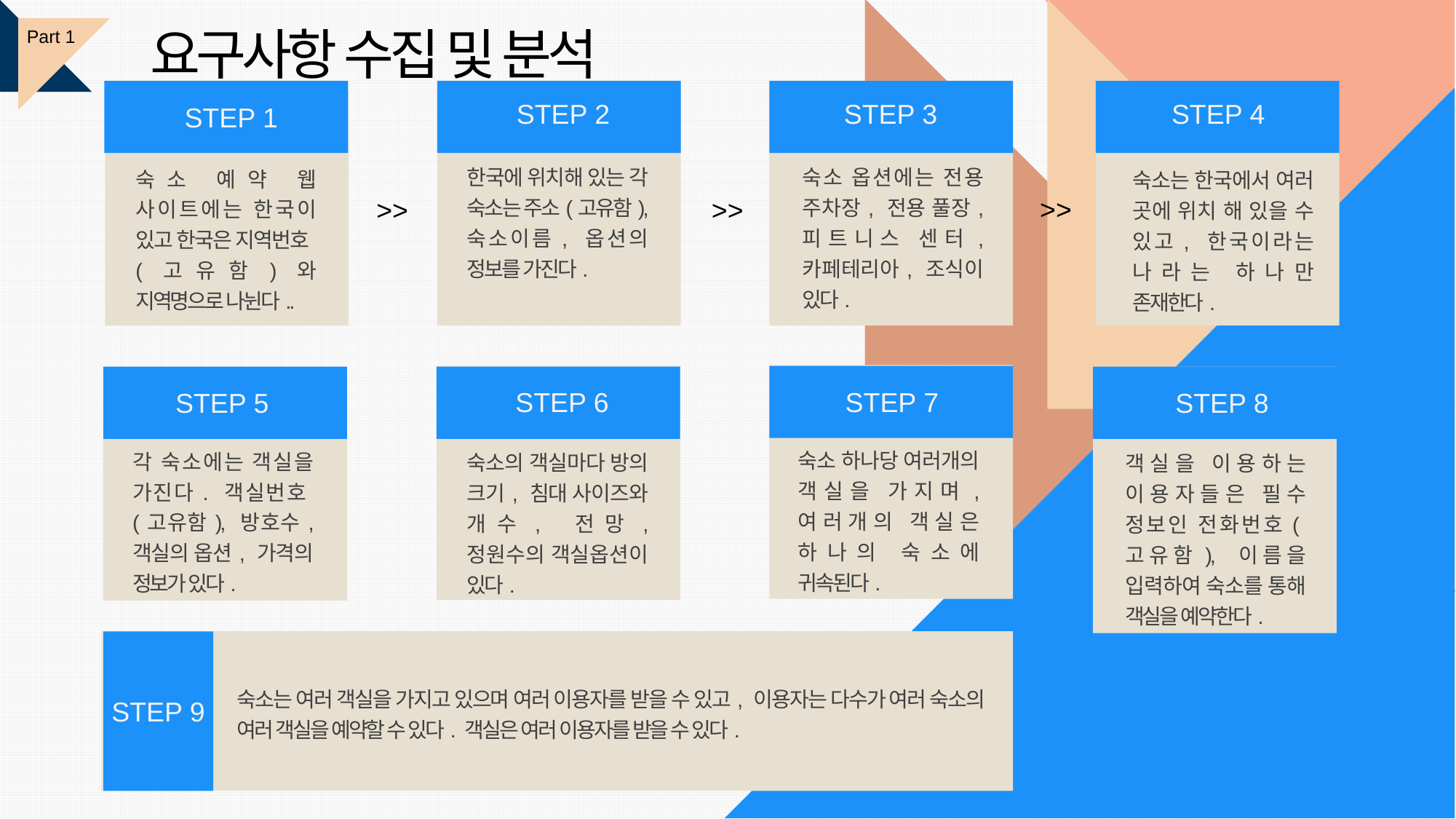

요구사항 수집 및 분석

Part 1

STEP 2
STEP 3
STEP 4
STEP 1
한국에 위치해 있는 각 숙소는 주소(고유함), 숙소이름, 옵션의 정보를 가진다.
숙소 옵션에는 전용 주차장, 전용 풀장, 피트니스 센터, 카페테리아, 조식이 있다.
숙소 예약 웹 사이트에는 한국이 있고 한국은 지역번호(고유함)와 지역명으로 나뉜다..
숙소는 한국에서 여러 곳에 위치 해 있을 수 있고, 한국이라는 나라는 하나만 존재한다.
>>
>>
>>

STEP 6
STEP 7
STEP 5
STEP 8
숙소 하나당 여러개의 객실을 가지며, 여러개의 객실은 하나의 숙소에 귀속된다.
각 숙소에는 객실을 가진다. 객실번호(고유함), 방호수, 객실의 옵션, 가격의 정보가 있다.
숙소의 객실마다 방의 크기, 침대 사이즈와 개수, 전망, 정원수의 객실옵션이 있다.
객실을 이용하는 이용자들은 필수 정보인 전화번호(고유함), 이름을 입력하여 숙소를 통해 객실을 예약한다.

숙소는 여러 객실을 가지고 있으며 여러 이용자를 받을 수 있고, 이용자는 다수가 여러 숙소의 여러 객실을 예약할 수 있다. 객실은 여러 이용자를 받을 수 있다.
STEP 9